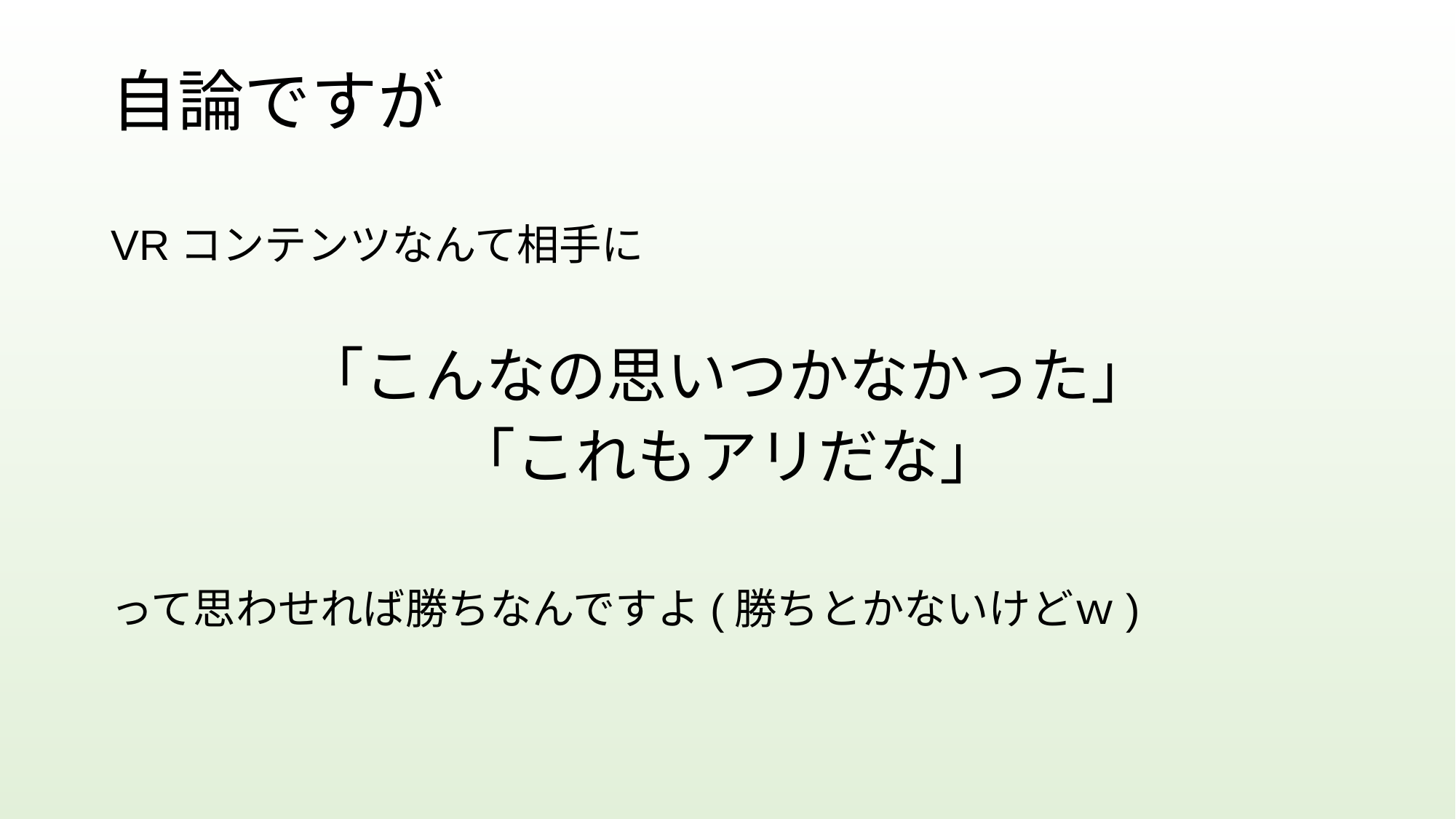

# 自論ですが
VRコンテンツなんて相手に

「こんなの思いつかなかった」
「これもアリだな」

って思わせれば勝ちなんですよ(勝ちとかないけどｗ)